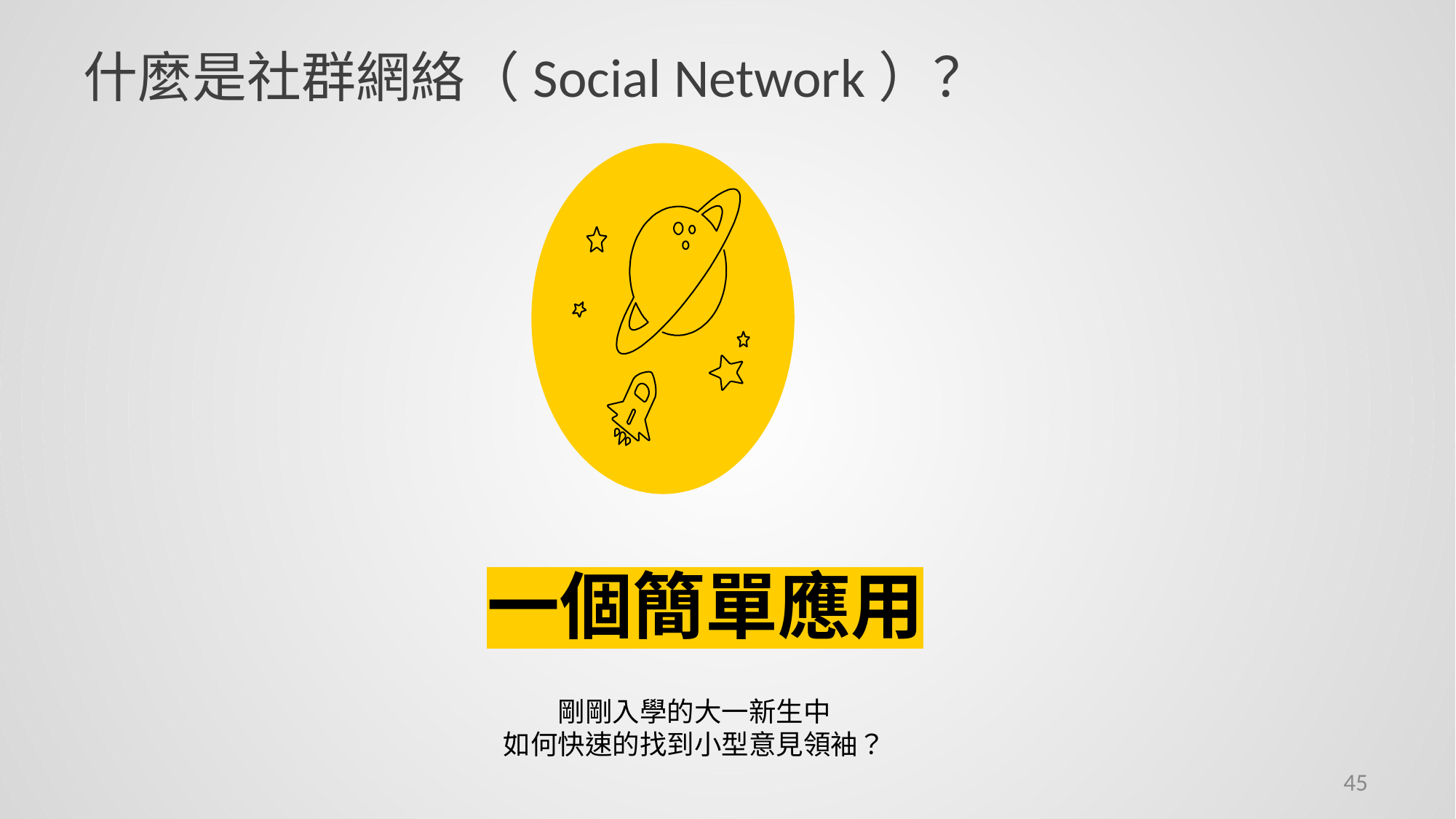

# 什麼是社群網絡（Social Network）？

一個簡單應用

剛剛入學的大一新生中
如何快速的找到小型意見領袖？
45